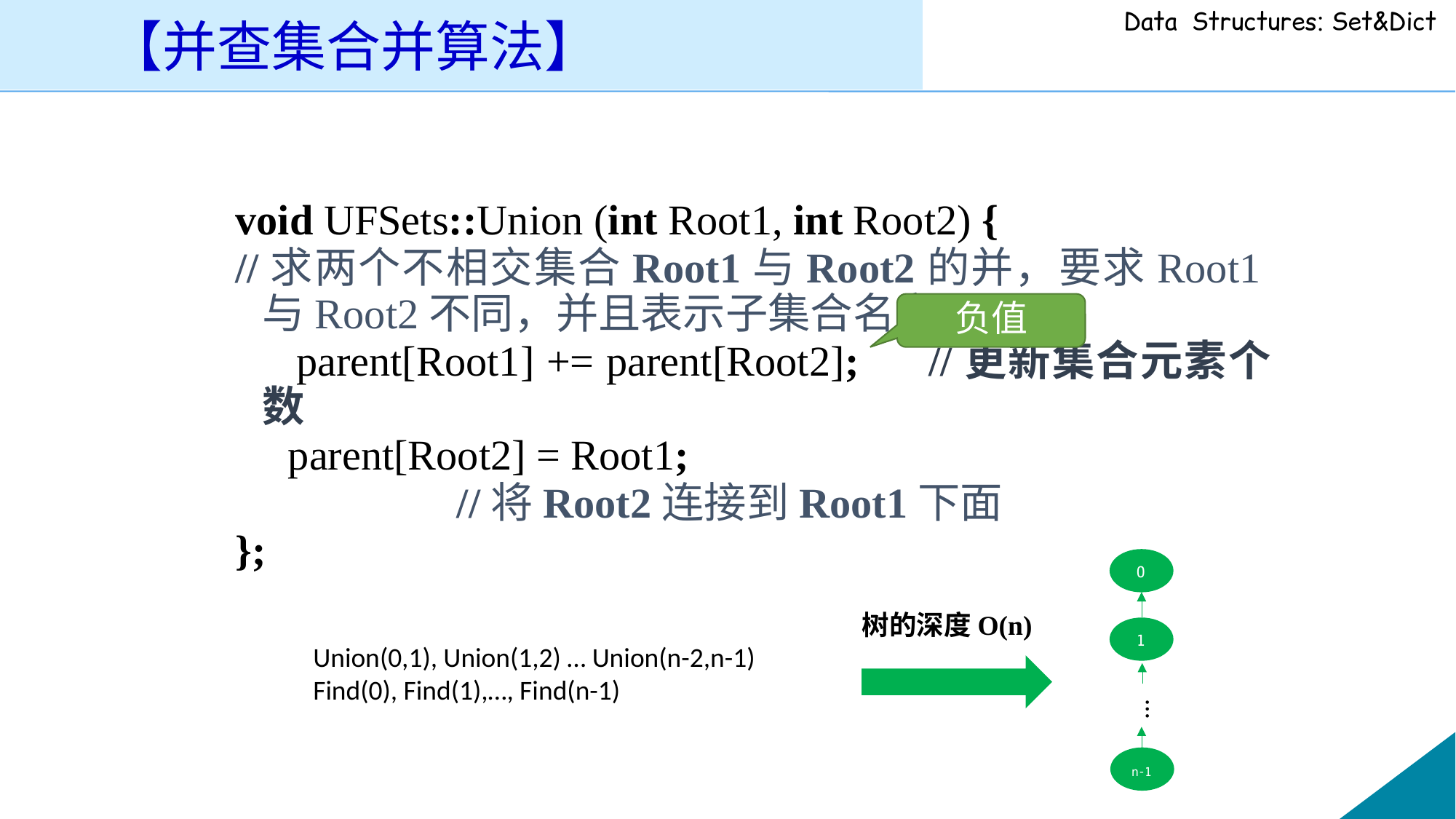

# 【并查集合并算法】
void UFSets::Union (int Root1, int Root2) {
//求两个不相交集合Root1与Root2的并，要求Root1与Root2不同，并且表示子集合名字
     parent[Root1] += parent[Root2];	//更新集合元素个数
     parent[Root2] = Root1;
                     //将Root2连接到Root1下面
};
负值
0
树的深度O(n)
1
Union(0,1), Union(1,2) … Union(n-2,n-1)
Find(0), Find(1),…, Find(n-1)

…
n-1